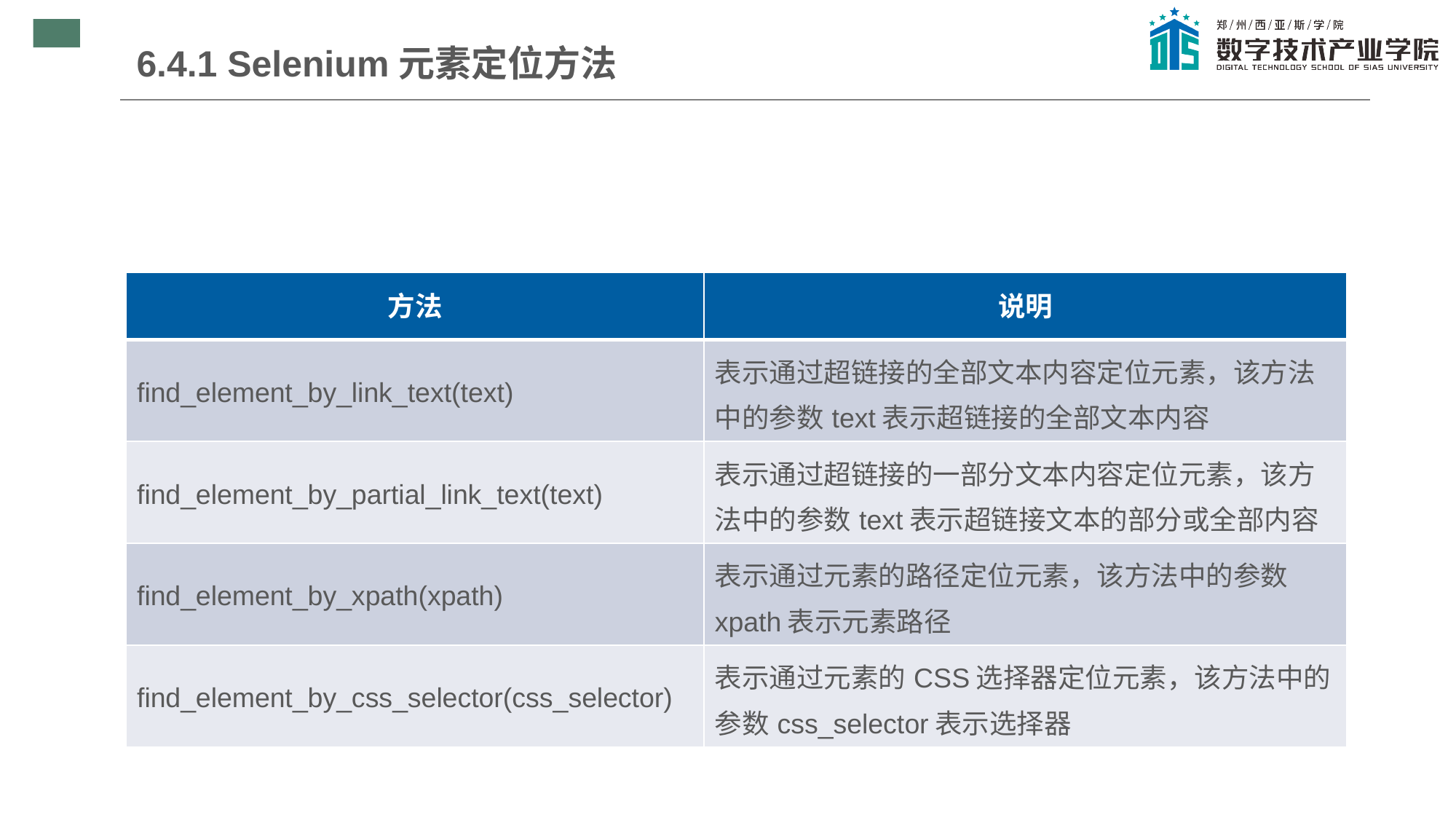

6.4.1 Selenium元素定位方法
| 方法 | 说明 |
| --- | --- |
| find\_element\_by\_link\_text(text) | 表示通过超链接的全部文本内容定位元素，该方法中的参数text表示超链接的全部文本内容 |
| find\_element\_by\_partial\_link\_text(text) | 表示通过超链接的一部分文本内容定位元素，该方法中的参数text表示超链接文本的部分或全部内容 |
| find\_element\_by\_xpath(xpath) | 表示通过元素的路径定位元素，该方法中的参数xpath表示元素路径 |
| find\_element\_by\_css\_selector(css\_selector) | 表示通过元素的CSS选择器定位元素，该方法中的参数css\_selector表示选择器 |